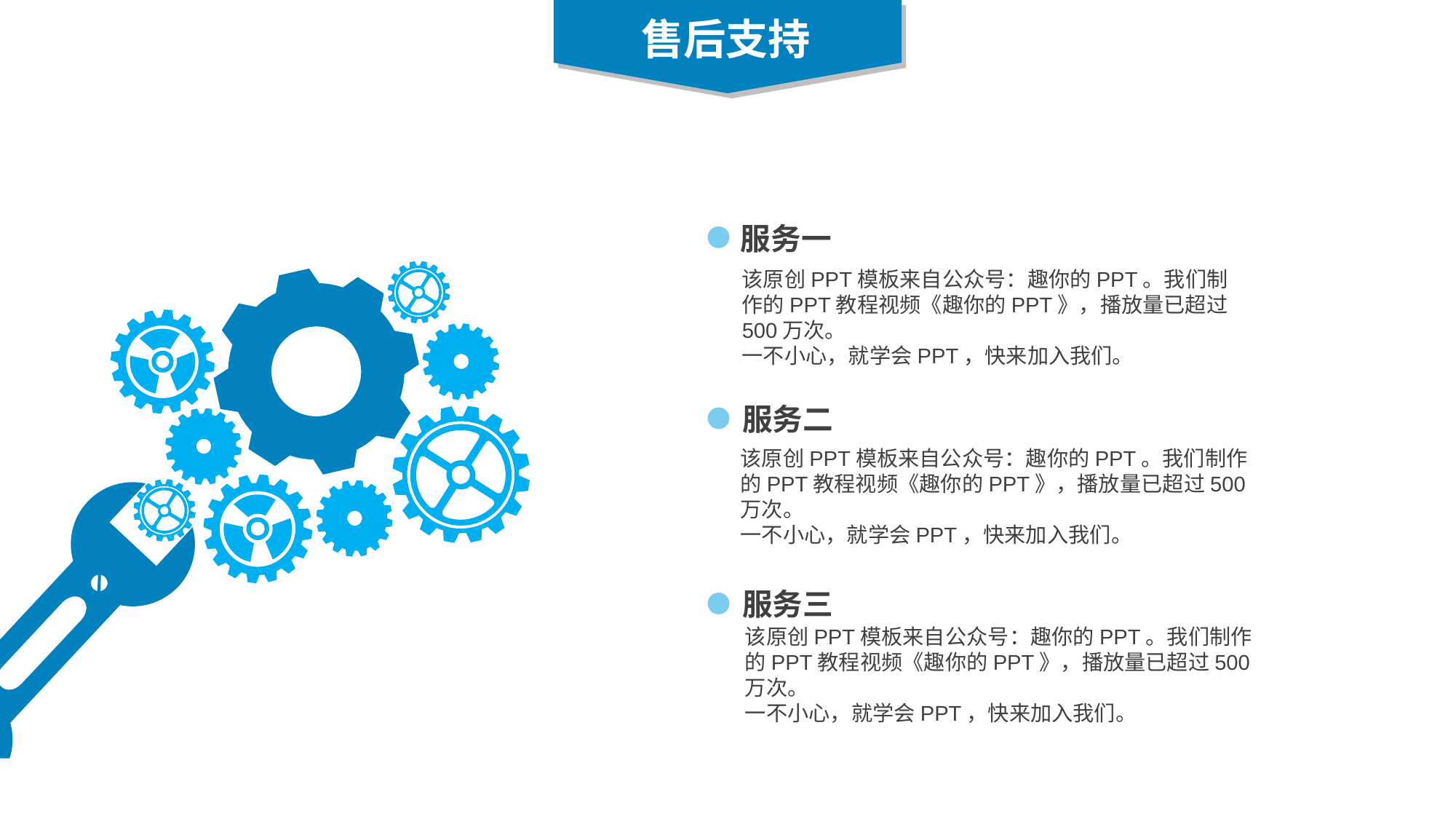

售后支持
服务一

该原创PPT模板来自公众号：趣你的PPT。我们制作的PPT教程视频《趣你的PPT》，播放量已超过500万次。
一不小心，就学会PPT，快来加入我们。
服务二

该原创PPT模板来自公众号：趣你的PPT。我们制作的PPT教程视频《趣你的PPT》，播放量已超过500万次。
一不小心，就学会PPT，快来加入我们。
服务三

该原创PPT模板来自公众号：趣你的PPT。我们制作的PPT教程视频《趣你的PPT》，播放量已超过500万次。
一不小心，就学会PPT，快来加入我们。